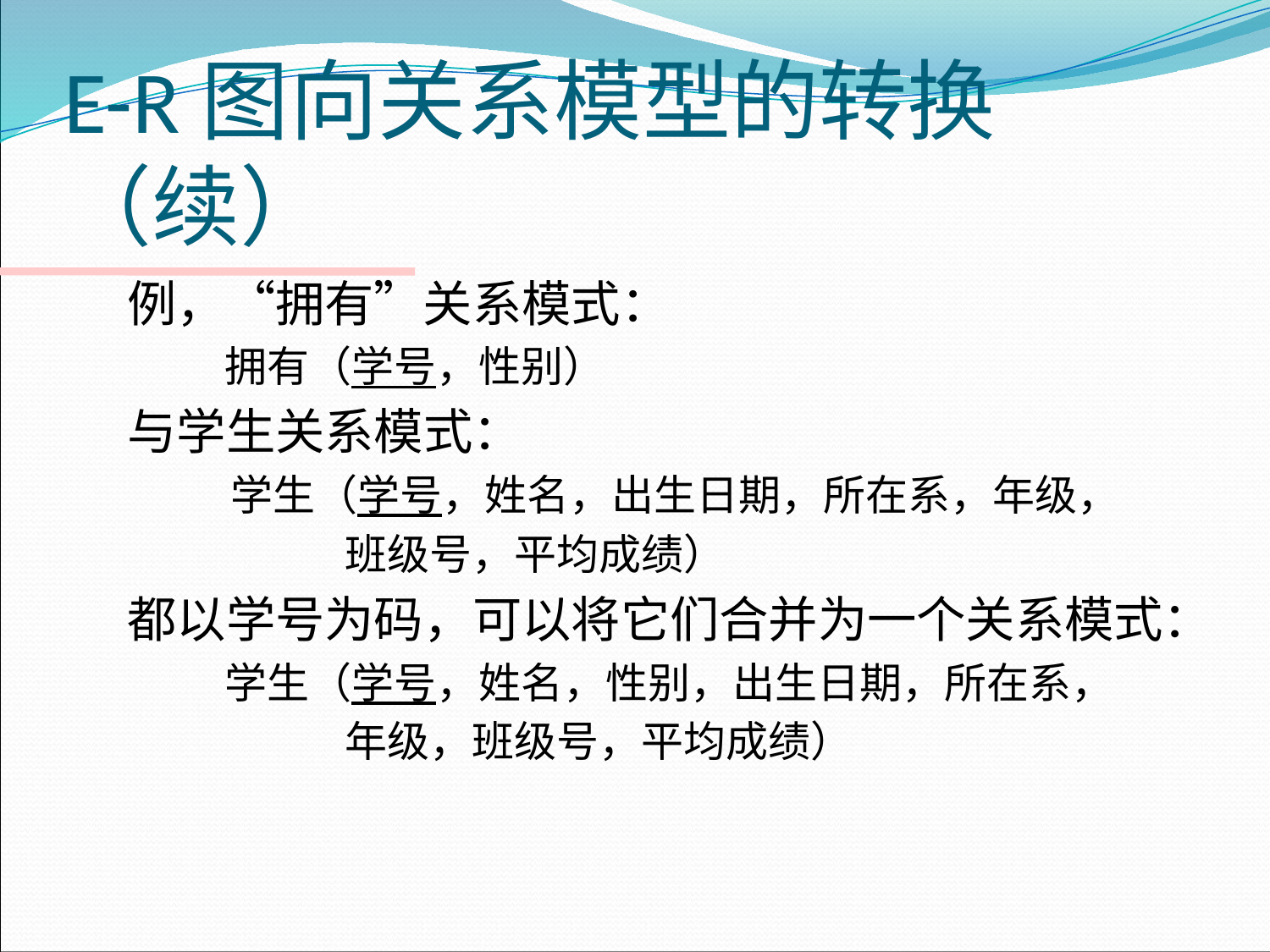

# E-R图向关系模型的转换（续）
例，“拥有”关系模式：
　拥有（学号，性别）
与学生关系模式：
    学生（学号，姓名，出生日期，所在系，年级，
                班级号，平均成绩）
都以学号为码，可以将它们合并为一个关系模式：
　学生（学号，姓名，性别，出生日期，所在系，
                年级，班级号，平均成绩）

759